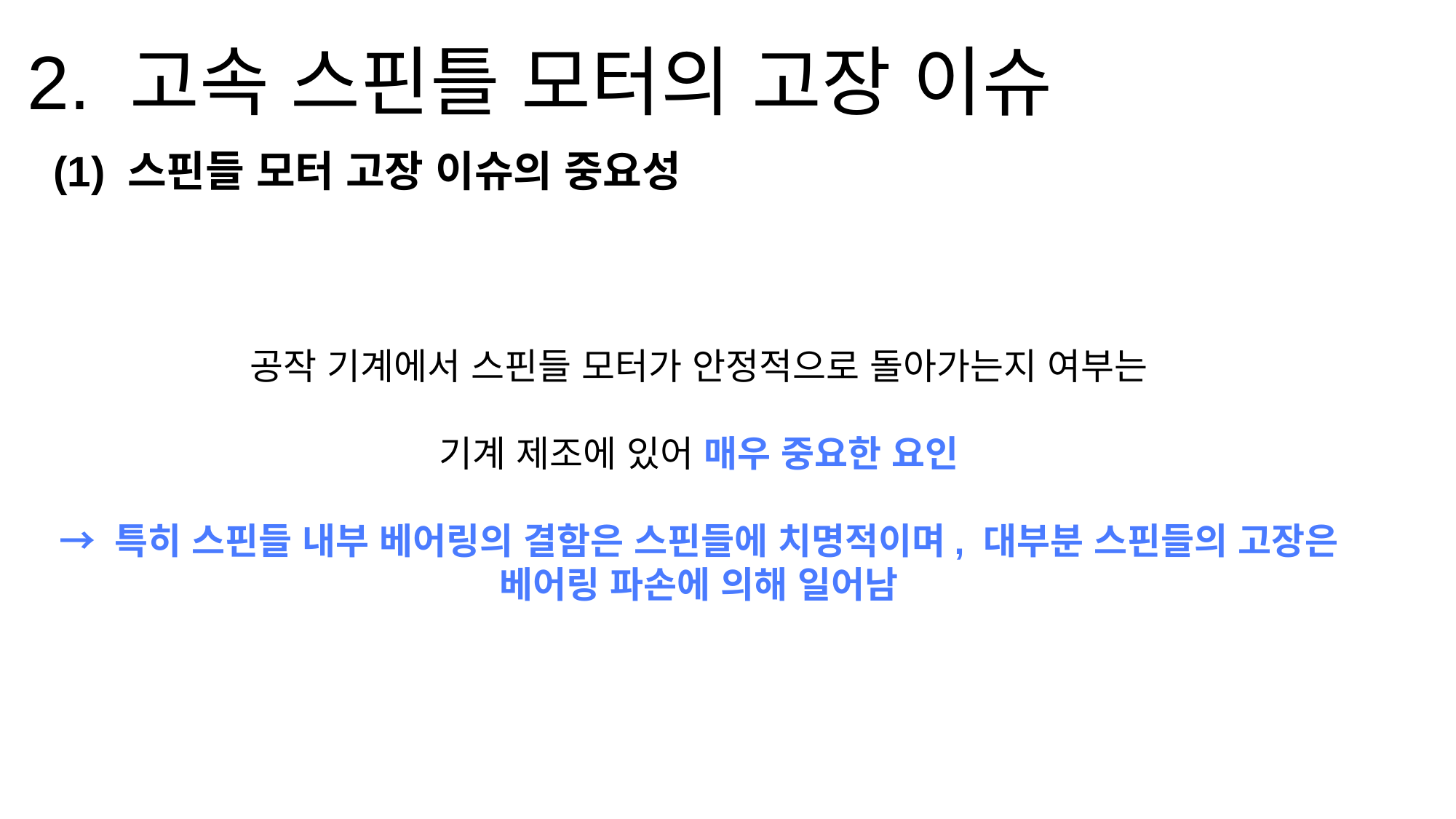

2. 고속 스핀틀 모터의 고장 이슈
(1) 스핀들 모터 고장 이슈의 중요성
공작 기계에서 스핀들 모터가 안정적으로 돌아가는지 여부는

기계 제조에 있어 매우 중요한 요인

→ 특히 스핀들 내부 베어링의 결함은 스핀들에 치명적이며, 대부분 스핀들의 고장은 베어링 파손에 의해 일어남